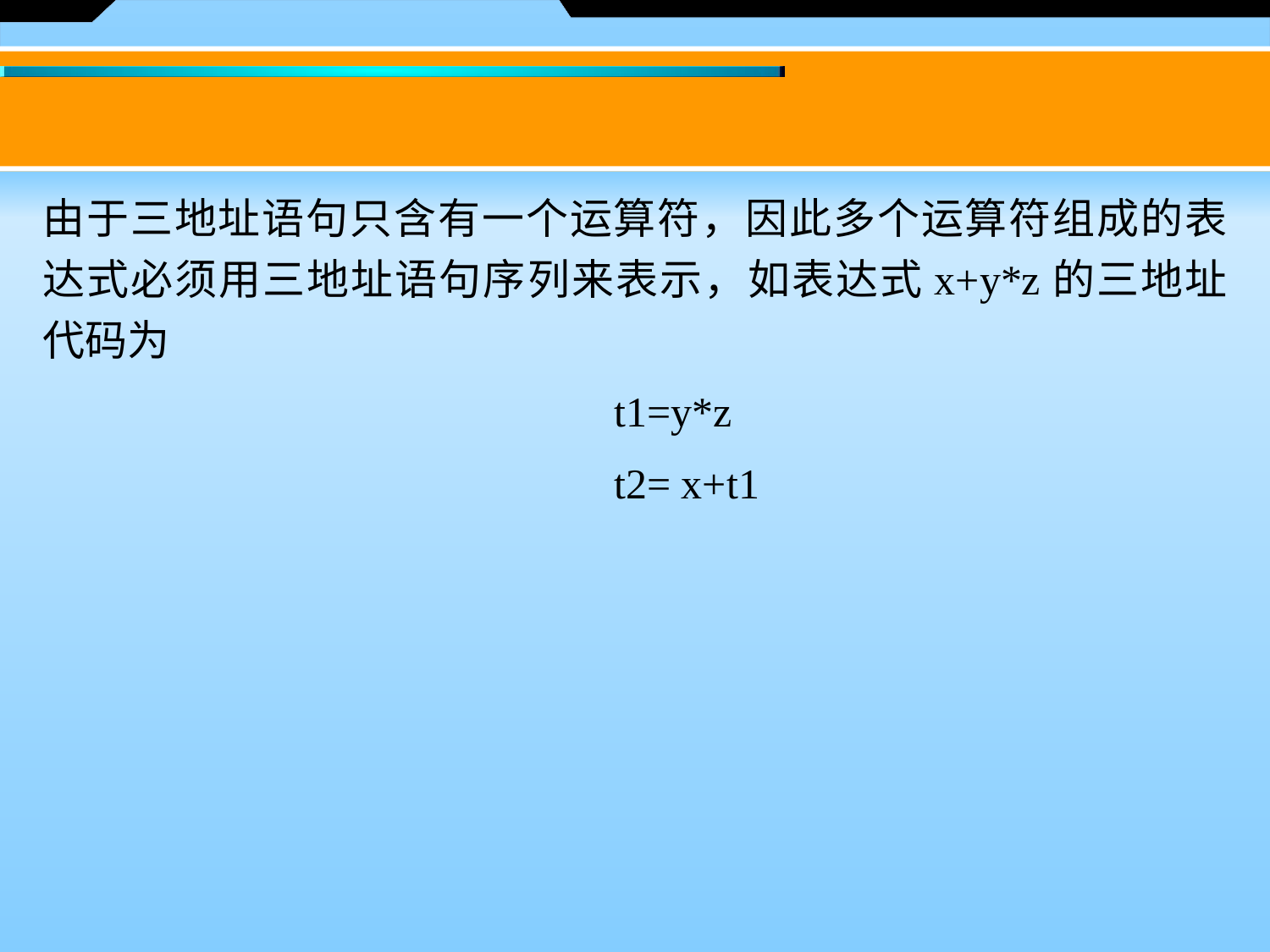

由于三地址语句只含有一个运算符，因此多个运算符组成的表达式必须用三地址语句序列来表示，如表达式x+y*z的三地址代码为
			                  t1=y*z
			                  t2= x+t1